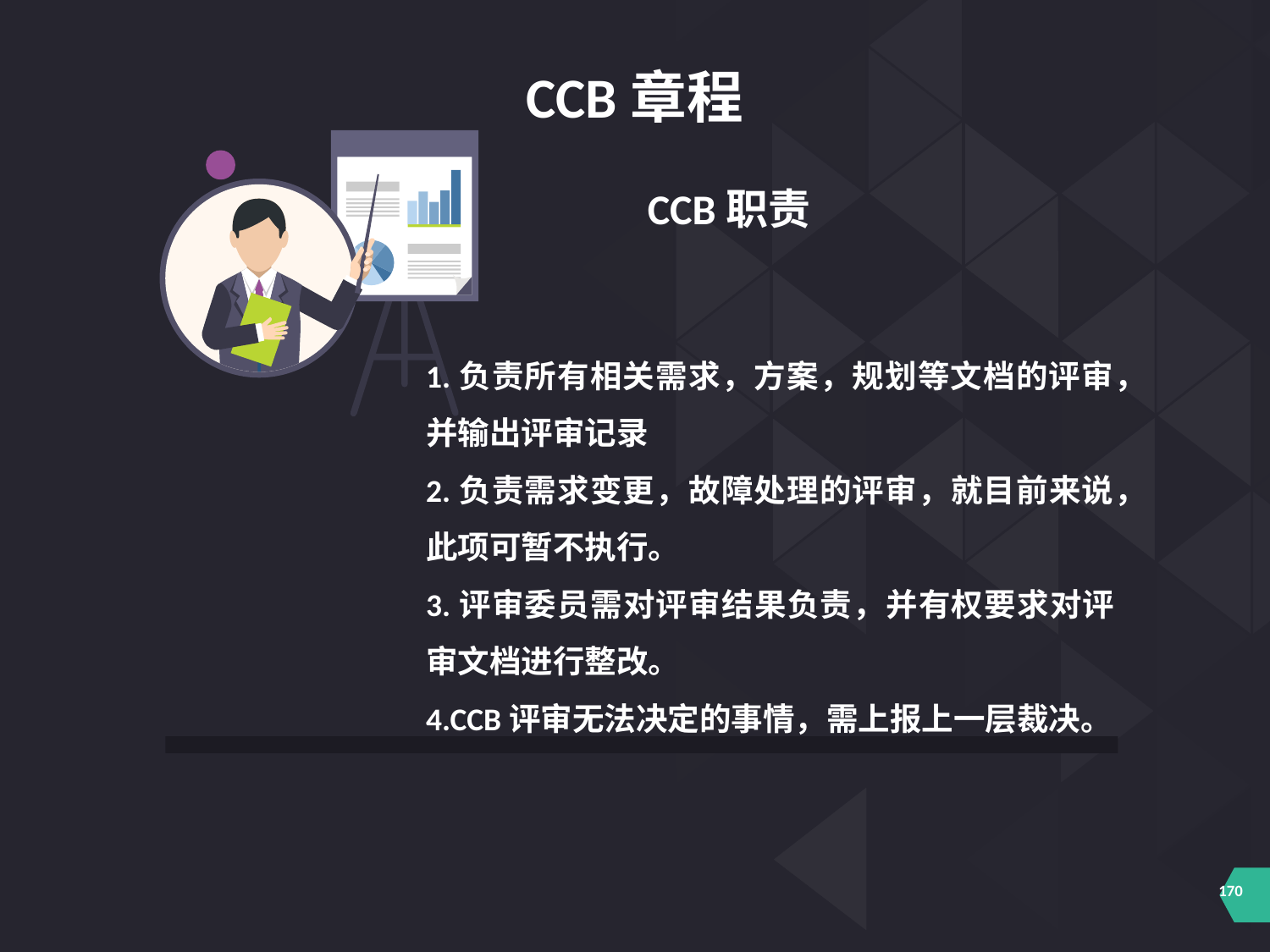

CCB章程

CCB职责
1.负责所有相关需求，方案，规划等文档的评审，并输出评审记录
2.负责需求变更，故障处理的评审，就目前来说，此项可暂不执行。
3.评审委员需对评审结果负责，并有权要求对评审文档进行整改。
4.CCB评审无法决定的事情，需上报上一层裁决。